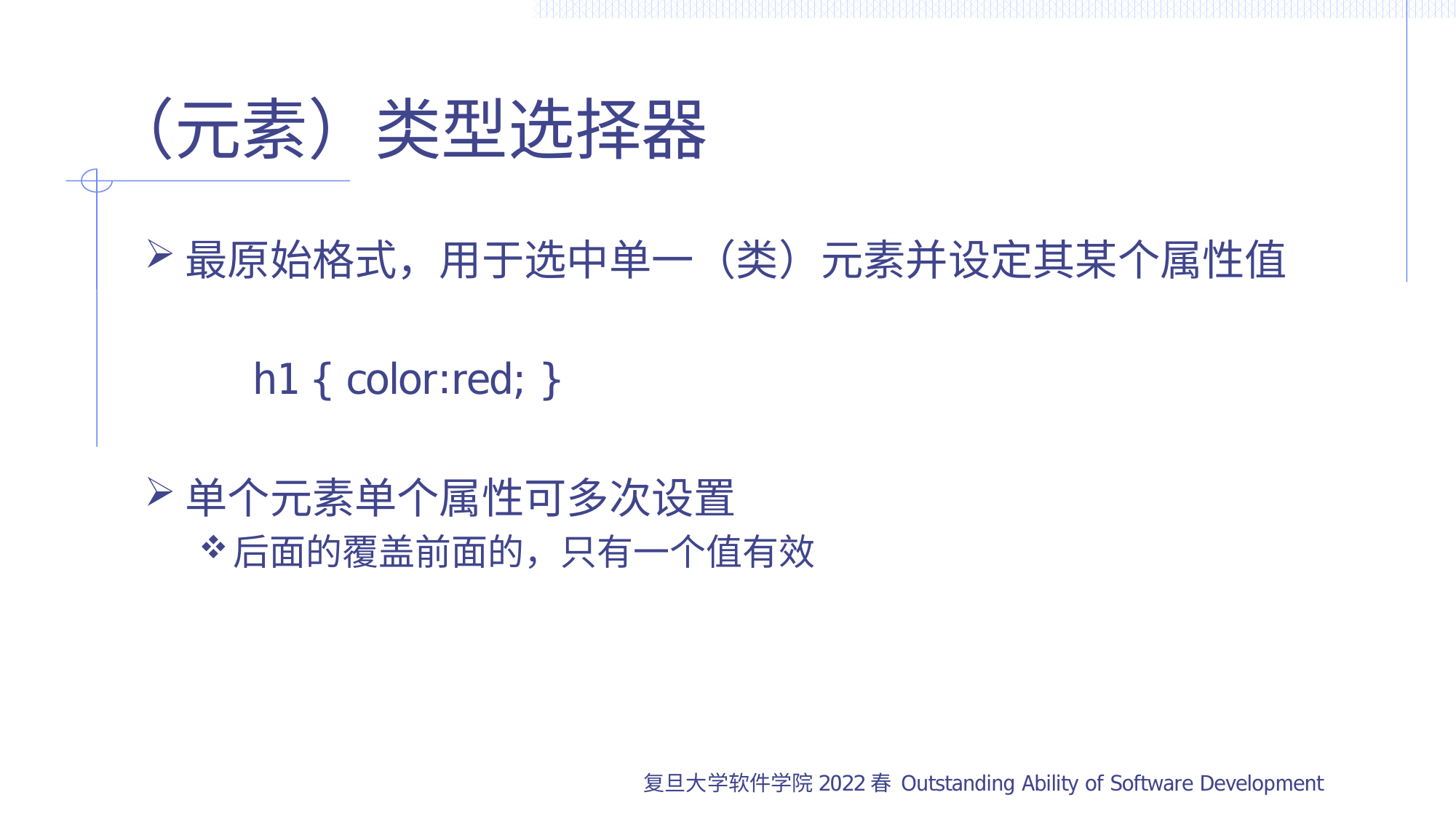

# （元素）类型选择器
最原始格式，用于选中单一（类）元素并设定其某个属性值

	h1 { color:red; }

单个元素单个属性可多次设置
后面的覆盖前面的，只有一个值有效